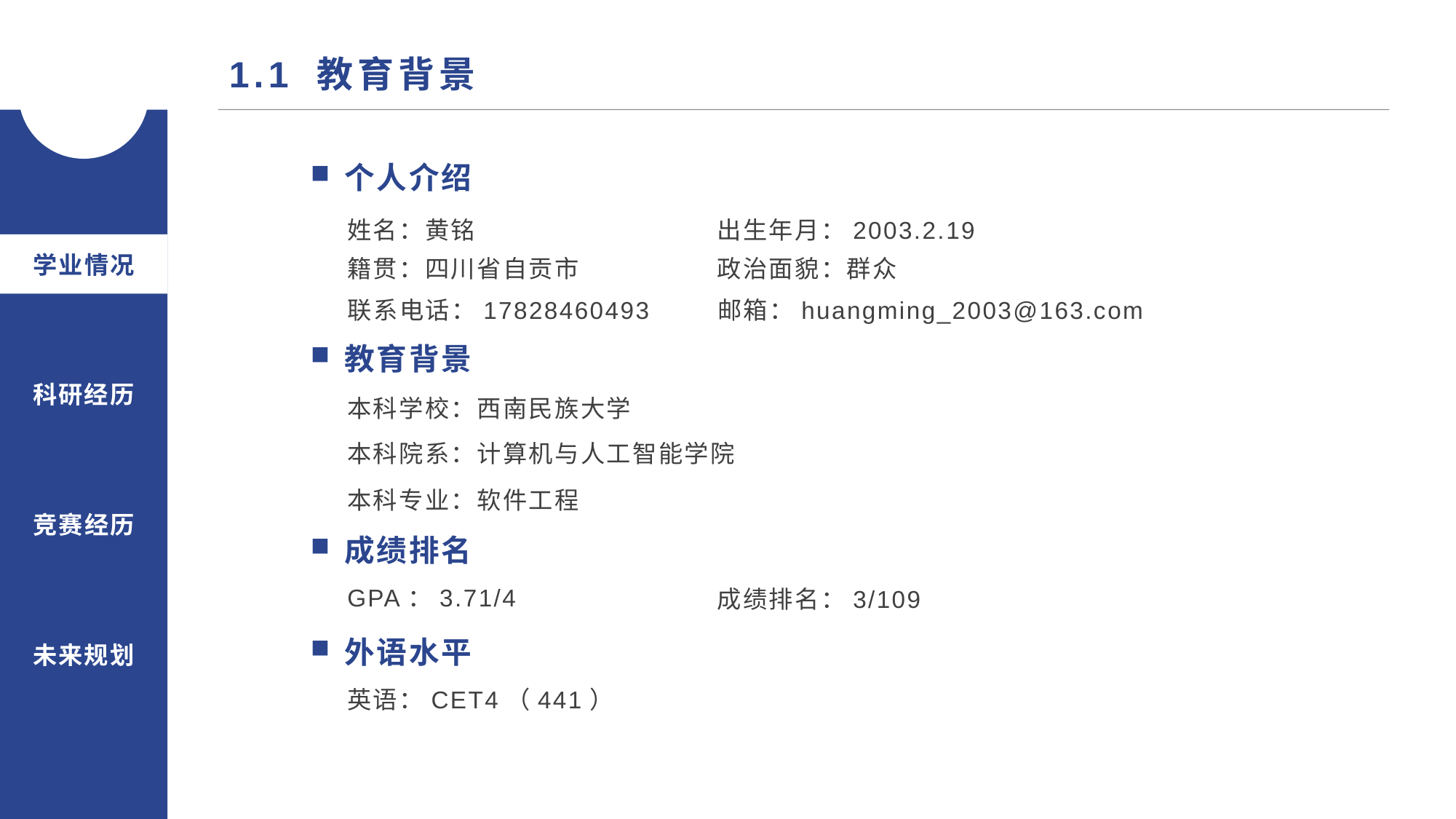

1.1 教育背景

个人介绍
姓名：黄铭
出生年月：2003.2.19
学业情况
籍贯：四川省自贡市
政治面貌：群众
联系电话：17828460493
邮箱：huangming_2003@163.com
教育背景
科研经历
本科学校：西南民族大学

本科院系：计算机与人工智能学院

本科专业：软件工程

竞赛经历
成绩排名
GPA：3.71/4
成绩排名：3/109
未来规划
外语水平
英语：CET4（441）